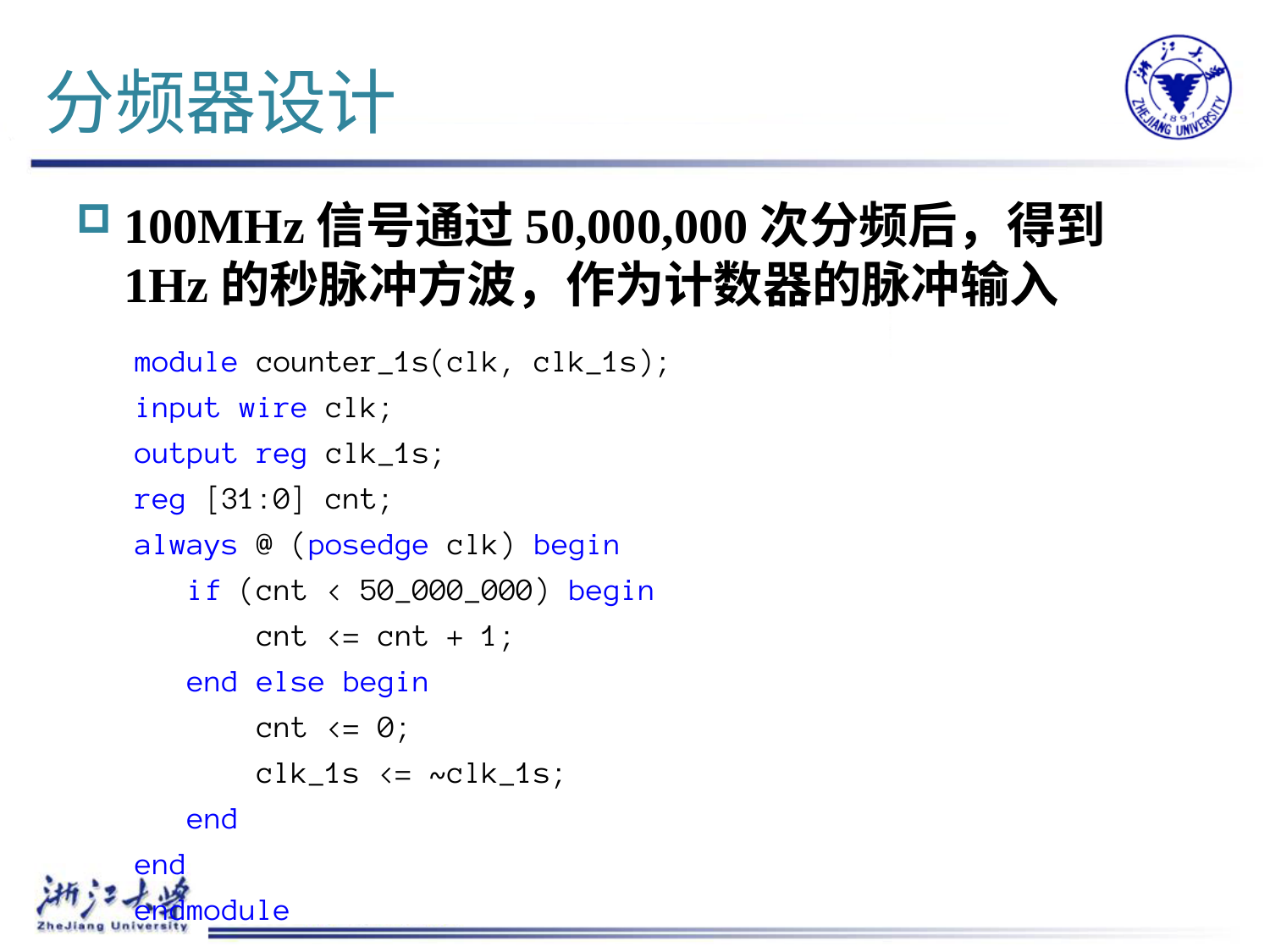

# 分频器设计
100MHz信号通过50,000,000次分频后，得到1Hz的秒脉冲方波，作为计数器的脉冲输入

module counter_1s(clk, clk_1s);
input wire clk;
output reg clk_1s;
reg [31:0] cnt;
always @ (posedge clk) begin
   if (cnt < 50_000_000) begin
       cnt <= cnt + 1;
   end else begin
       cnt <= 0;
       clk_1s <= ~clk_1s;
   end
end
endmodule